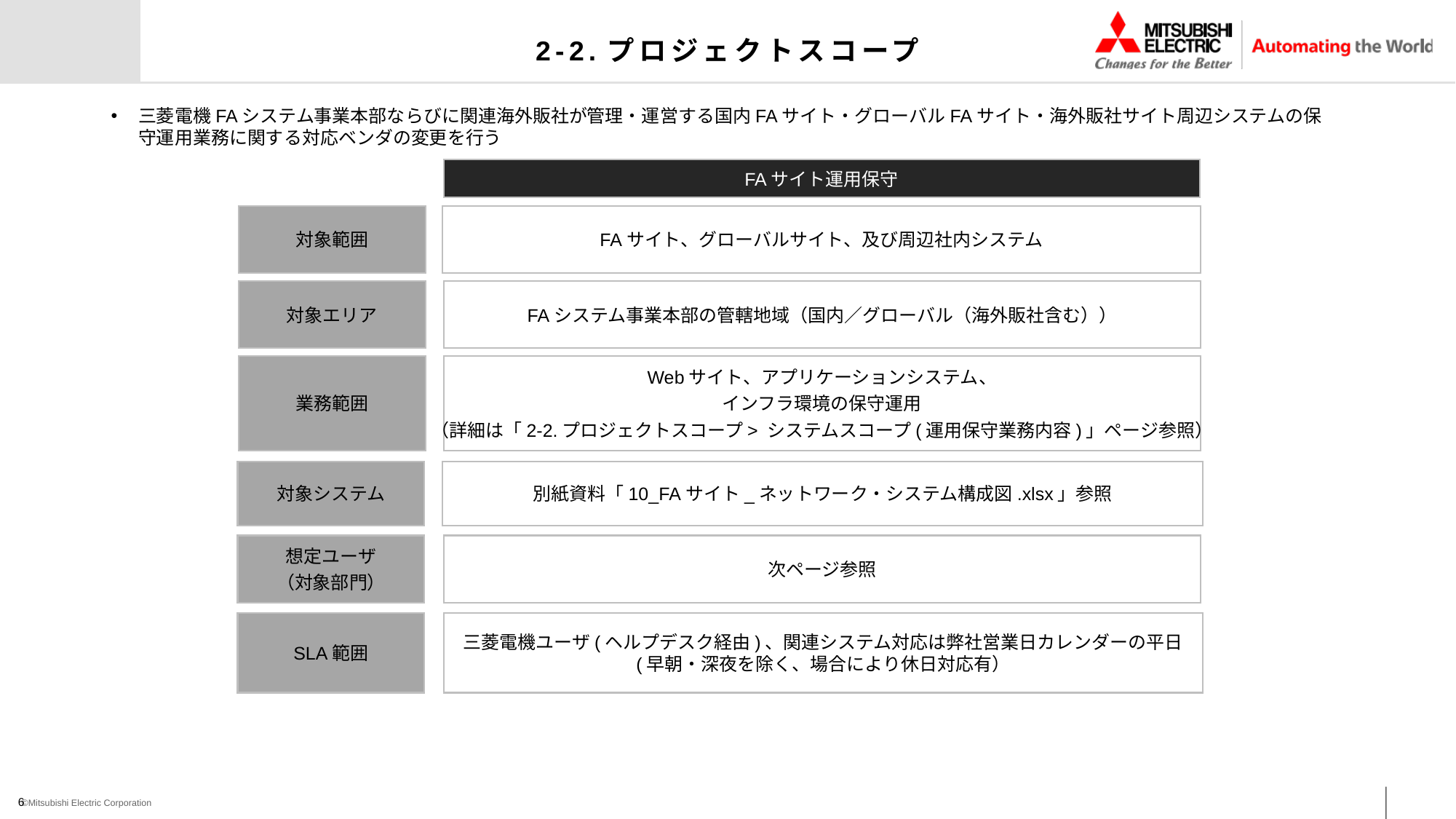

# 2-2.プロジェクトスコープ
三菱電機FAシステム事業本部ならびに関連海外販社が管理・運営する国内FAサイト・グローバルFAサイト・海外販社サイト周辺システムの保守運用業務に関する対応ベンダの変更を行う
FAサイト運用保守
対象範囲
FAサイト、グローバルサイト、及び周辺社内システム
対象エリア
FAシステム事業本部の管轄地域（国内／グローバル（海外販社含む））
業務範囲
Webサイト、アプリケーションシステム、
インフラ環境の保守運用
（詳細は「2-2.プロジェクトスコープ> システムスコープ(運用保守業務内容)」ページ参照）
対象システム
別紙資料「10_FAサイト_ネットワーク・システム構成図.xlsx」参照
想定ユーザ
（対象部門）
次ページ参照
SLA範囲
三菱電機ユーザ(ヘルプデスク経由)、関連システム対応は弊社営業日カレンダーの平日
(早朝・深夜を除く、場合により休日対応有）
6